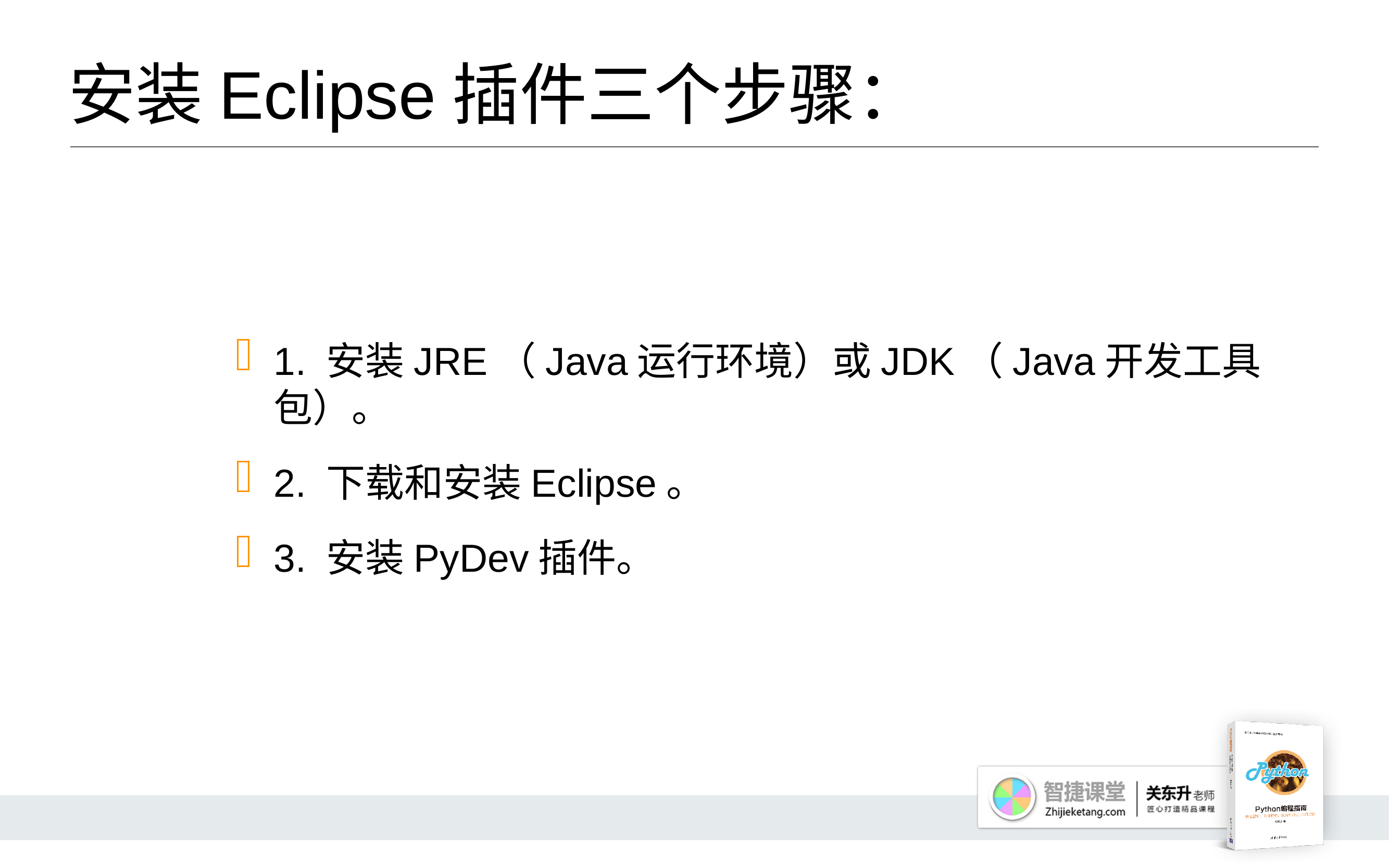

# 安装Eclipse插件三个步骤：
1. 安装JRE（Java运行环境）或JDK（Java开发工具包）。
2. 下载和安装Eclipse。
3. 安装PyDev插件。